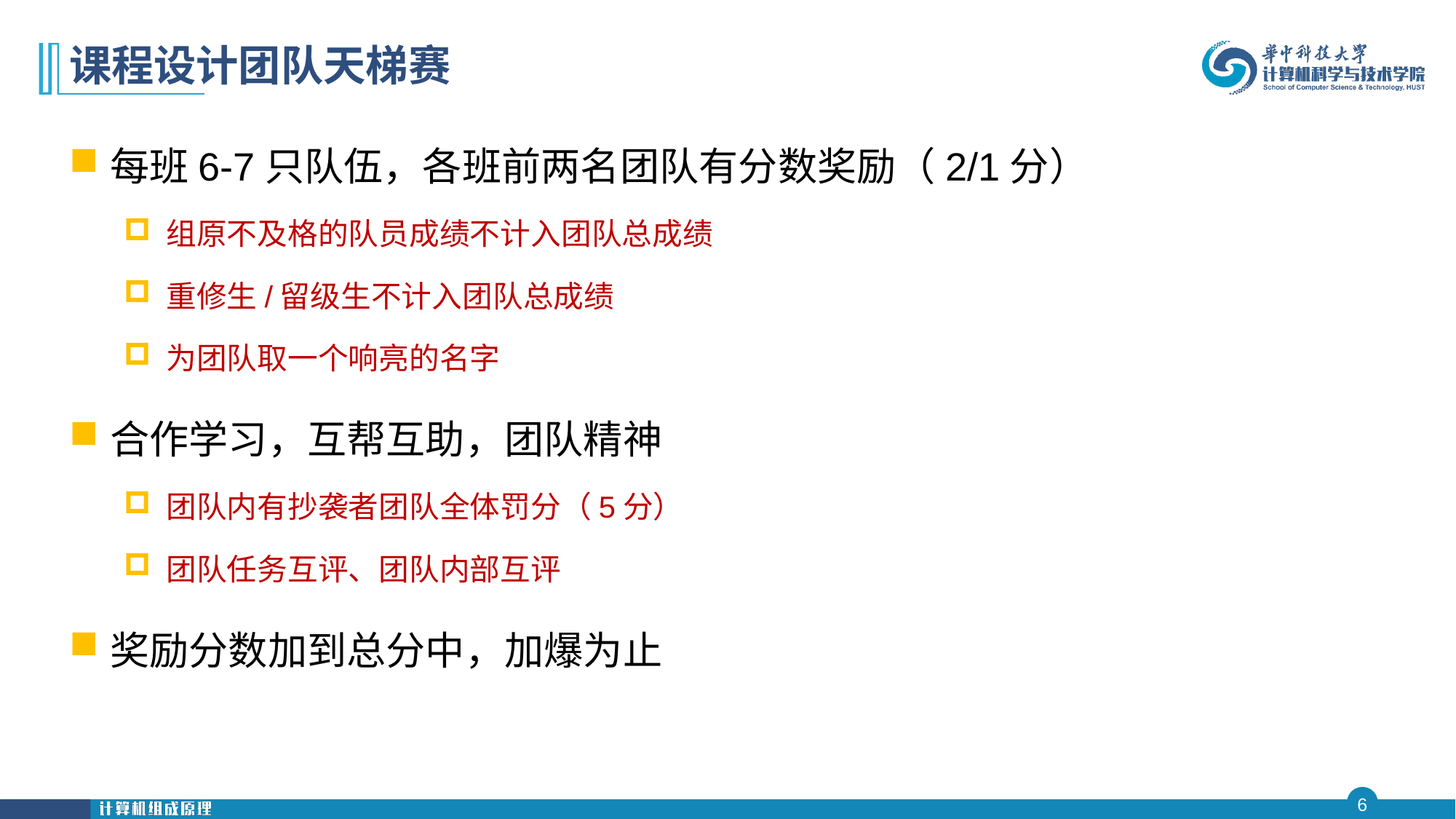

# 课程设计团队天梯赛
每班6-7只队伍，各班前两名团队有分数奖励（2/1分）
组原不及格的队员成绩不计入团队总成绩
重修生/留级生不计入团队总成绩
为团队取一个响亮的名字
合作学习，互帮互助，团队精神
团队内有抄袭者团队全体罚分（5分）
团队任务互评、团队内部互评
奖励分数加到总分中，加爆为止